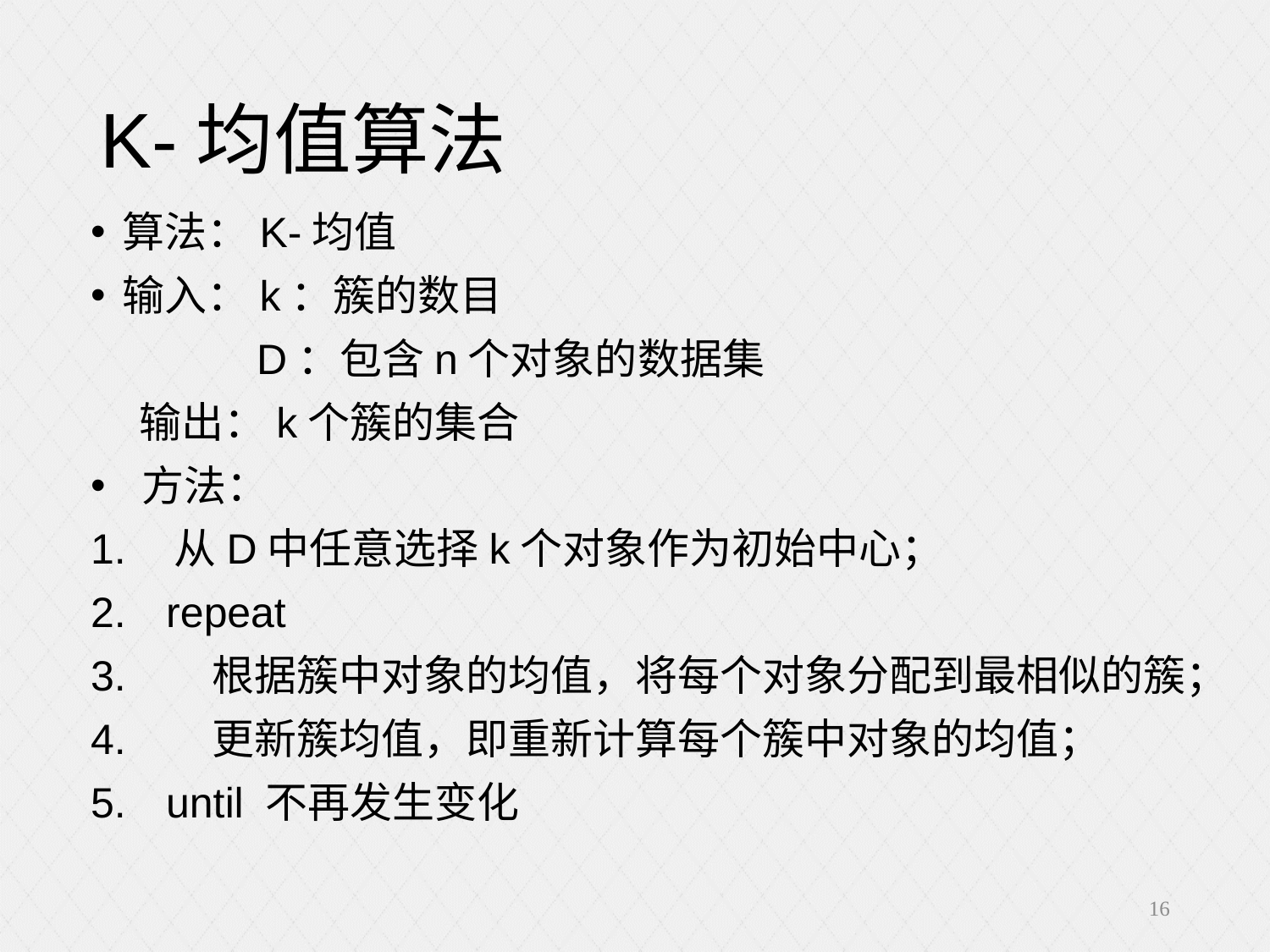

# K-均值算法
算法：K-均值
输入：k：簇的数目
              D：包含n个对象的数据集
    输出：k个簇的集合
 方法：
 从D中任意选择k个对象作为初始中心；
 repeat
     根据簇中对象的均值，将每个对象分配到最相似的簇；
     更新簇均值，即重新计算每个簇中对象的均值；
 until 不再发生变化

16